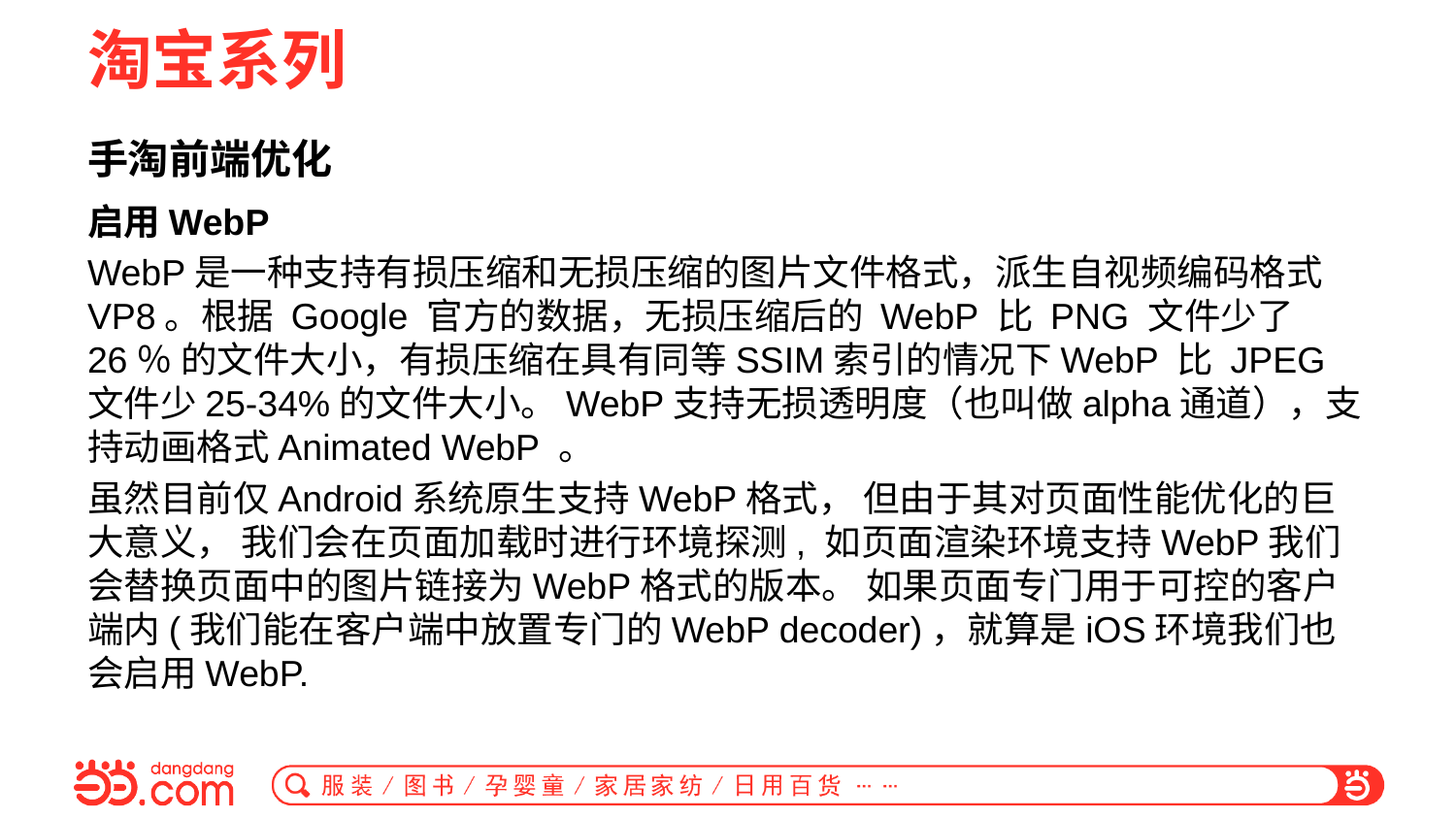

# 淘宝系列
手淘前端优化
启用WebP
WebP是一种支持有损压缩和无损压缩的图片文件格式，派生自视频编码格式 VP8。根据 Google 官方的数据，无损压缩后的 WebP 比 PNG 文件少了 26％ 的文件大小，有损压缩在具有同等SSIM索引的情况下WebP 比 JPEG 文件少25-34%的文件大小。WebP支持无损透明度（也叫做alpha通道），支持动画格式Animated WebP 。
虽然目前仅Android系统原生支持WebP格式， 但由于其对页面性能优化的巨大意义， 我们会在页面加载时进行环境探测, 如页面渲染环境支持WebP我们会替换页面中的图片链接为WebP格式的版本。 如果页面专门用于可控的客户端内(我们能在客户端中放置专门的WebP decoder)，就算是iOS环境我们也会启用WebP.